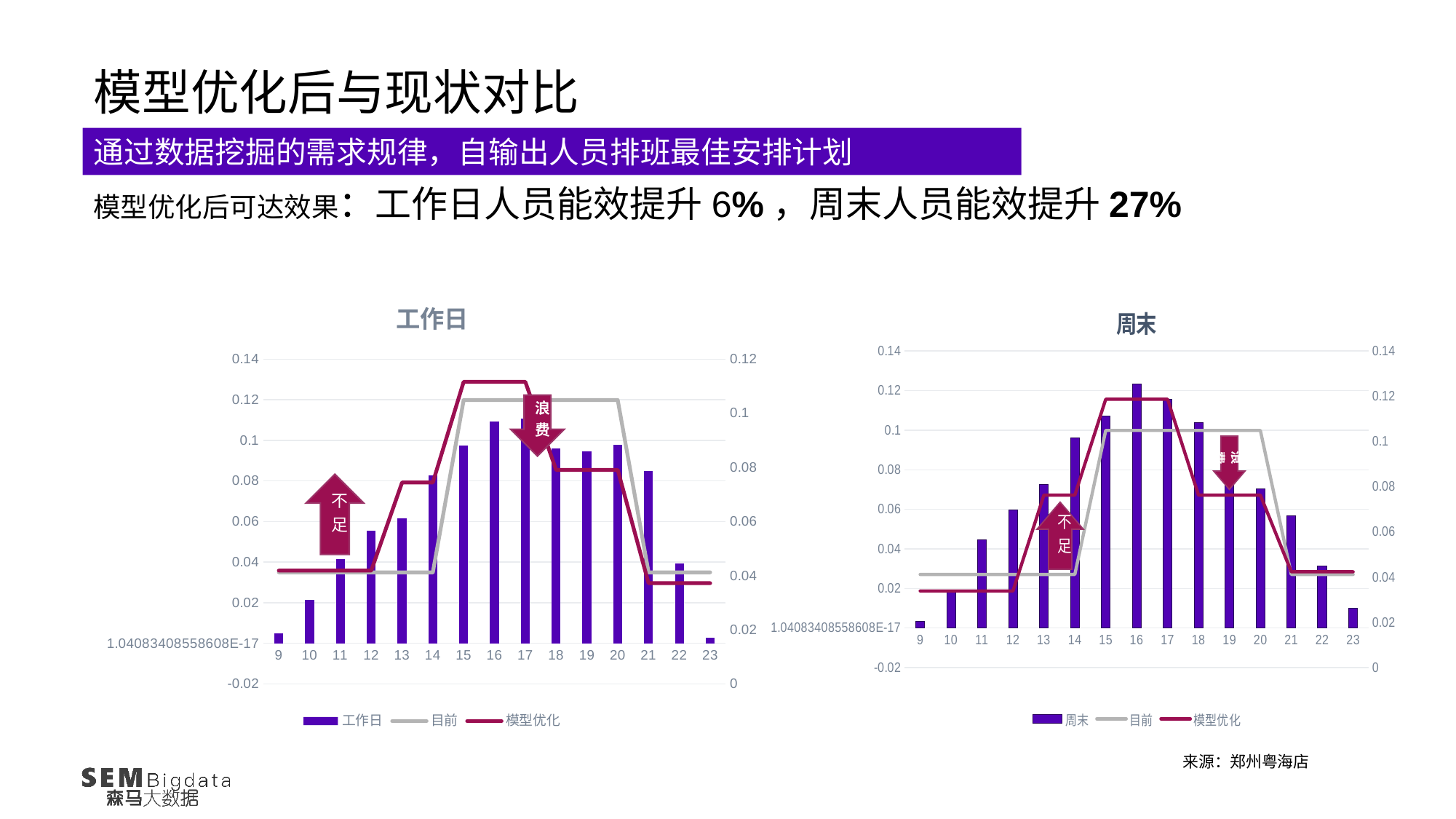

模型优化后与现状对比
通过数据挖掘的需求规律，自输出人员排班最佳安排计划
模型优化后可达效果：工作日人员能效提升6%，周末人员能效提升27%

### Chart: 工作日

| Category | 工作日 | 目前 | 模型优化 |
|---|---|---|---|
| 9 | 0.00499294691925426 | 0.04119850187265917 | 0.04186046511627907 |
| 10 | 0.0213893128536861 | 0.04119850187265917 | 0.04186046511627907 |
| 11 | 0.0413645550444641 | 0.04119850187265917 | 0.04186046511627907 |
| 12 | 0.0553448340544861 | 0.04119850187265917 | 0.04186046511627907 |
| 13 | 0.061503472097236 | 0.04119850187265917 | 0.07441860465116279 |
| 14 | 0.082806007565247 | 0.04119850187265917 | 0.07441860465116279 |
| 15 | 0.0973426705616079 | 0.10486891385767791 | 0.11162790697674418 |
| 16 | 0.109441621377416 | 0.10486891385767791 | 0.11162790697674418 |
| 17 | 0.110743627613918 | 0.10486891385767791 | 0.11162790697674418 |
| 18 | 0.0959547851130079 | 0.10486891385767791 | 0.07906976744186046 |
| 19 | 0.0945989575521094 | 0.10486891385767791 | 0.07906976744186046 |
| 20 | 0.0977704775457642 | 0.10486891385767791 | 0.07906976744186046 |
| 21 | 0.0848100400882504 | 0.04119850187265917 | 0.037209302325581395 |
| 22 | 0.0391594698205732 | 0.04119850187265917 | 0.037209302325581395 |
| 23 | 0.00276457827261461 | 0.04119850187265917 | 0.037209302325581395 |

### Chart: 周末

| Category | 周末 | 目前 | 模型优化 |
|---|---|---|---|
| 9 | 0.00349403879374443 | 0.04119850187265917 | 0.03389830508474576 |
| 10 | 0.0188008795836569 | 0.04119850187265917 | 0.03389830508474576 |
| 11 | 0.0444396556104332 | 0.04119850187265917 | 0.03389830508474576 |
| 12 | 0.0597578220444975 | 0.04119850187265917 | 0.03389830508474576 |
| 13 | 0.0726484995577181 | 0.04119850187265917 | 0.07627118644067797 |
| 14 | 0.0961419193196794 | 0.04119850187265917 | 0.07627118644067797 |
| 15 | 0.107240817869756 | 0.10486891385767791 | 0.11864406779661017 |
| 16 | 0.123286075143787 | 0.10486891385767791 | 0.11864406779661017 |
| 17 | 0.115488757009779 | 0.10486891385767791 | 0.11864406779661017 |
| 18 | 0.103662224609399 | 0.10486891385767791 | 0.07627118644067797 |
| 19 | 0.0865074420730149 | 0.10486891385767791 | 0.07627118644067797 |
| 20 | 0.07045745285177 | 0.10486891385767791 | 0.07627118644067797 |
| 21 | 0.0568302206041549 | 0.04119850187265917 | 0.0423728813559322 |
| 22 | 0.0313941425785342 | 0.04119850187265917 | 0.0423728813559322 |
| 23 | 0.00984237263246524 | 0.04119850187265917 | 0.0423728813559322 |
来源：郑州粤海店